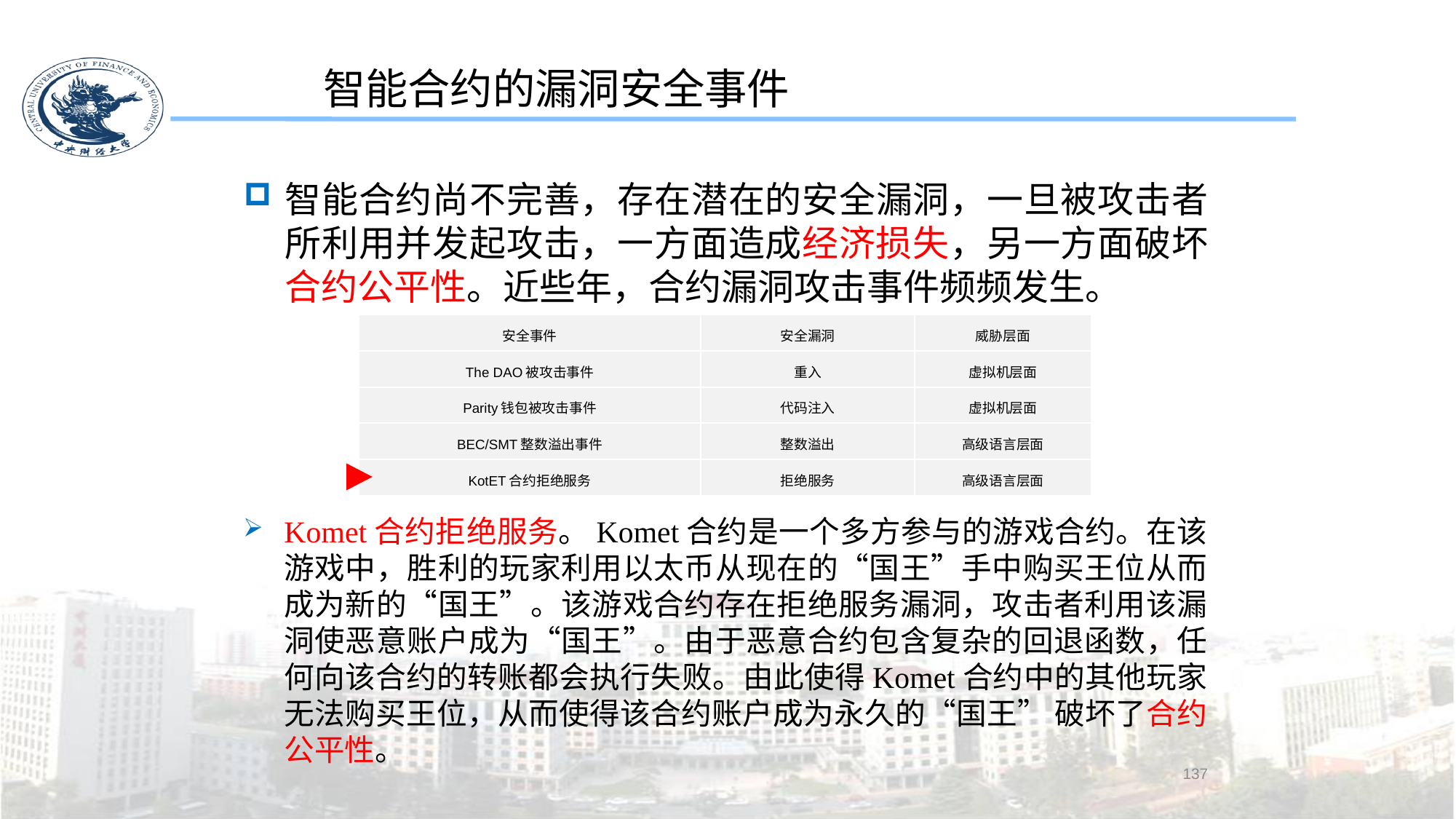

智能合约的漏洞安全事件
智能合约尚不完善，存在潜在的安全漏洞，一旦被攻击者所利用并发起攻击，一方面造成经济损失，另一方面破坏合约公平性。近些年，合约漏洞攻击事件频频发生。
| 安全事件 | 安全漏洞 | 威胁层面 |
| --- | --- | --- |
| The DAO被攻击事件 | 重入 | 虚拟机层面 |
| Parity钱包被攻击事件 | 代码注入 | 虚拟机层面 |
| BEC/SMT整数溢出事件 | 整数溢出 | 高级语言层面 |
| KotET合约拒绝服务 | 拒绝服务 | 高级语言层面 |

Komet合约拒绝服务。Komet合约是一个多方参与的游戏合约。在该游戏中，胜利的玩家利用以太币从现在的“国王”手中购买王位从而成为新的“国王”。该游戏合约存在拒绝服务漏洞，攻击者利用该漏洞使恶意账户成为“国王”。由于恶意合约包含复杂的回退函数，任何向该合约的转账都会执行失败。由此使得Komet合约中的其他玩家无法购买王位，从而使得该合约账户成为永久的“国王” 破坏了合约公平性。
137